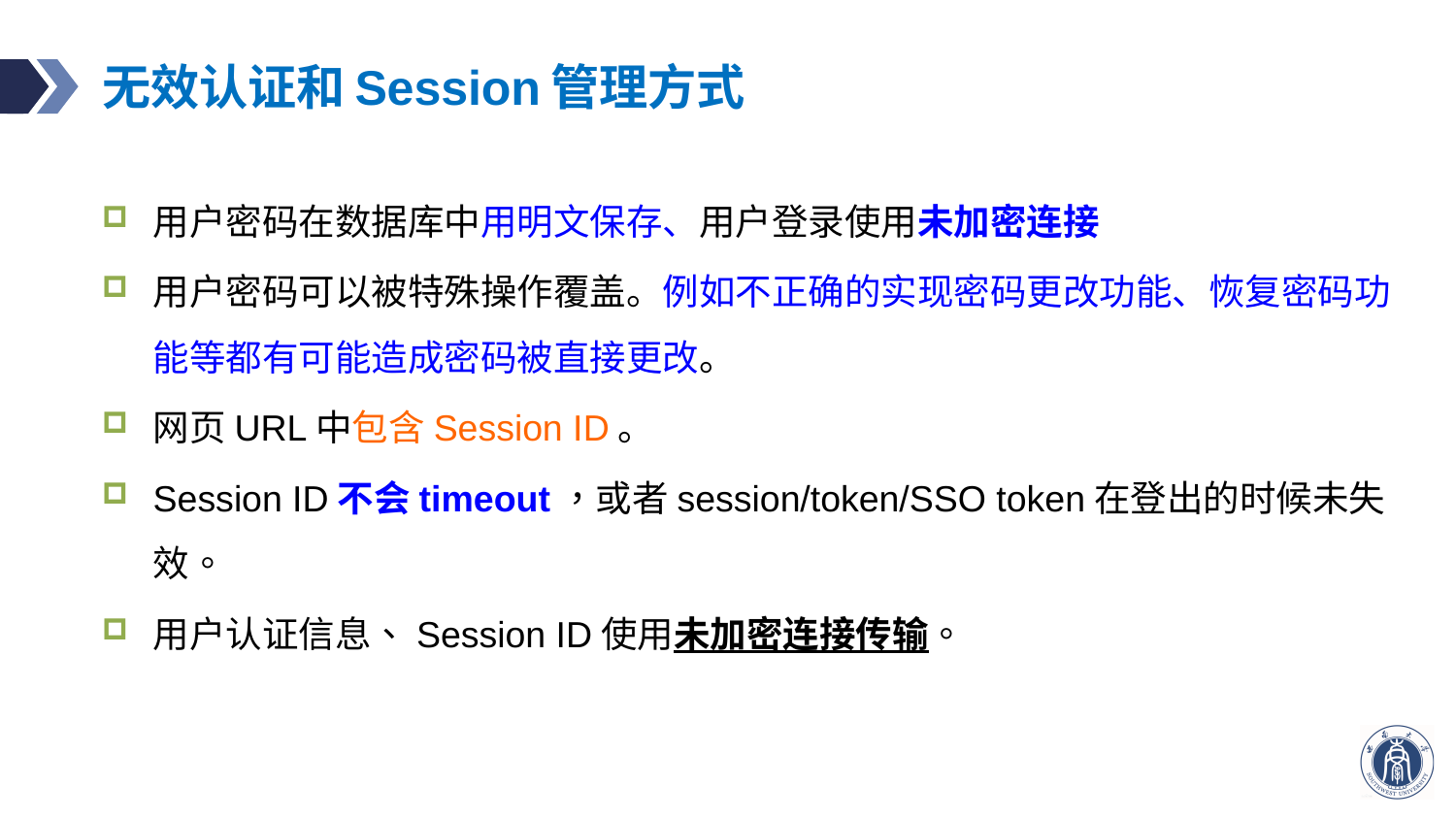

# 无效认证和Session管理方式
用户密码在数据库中用明文保存、用户登录使用未加密连接
用户密码可以被特殊操作覆盖。例如不正确的实现密码更改功能、恢复密码功能等都有可能造成密码被直接更改。
网页URL中包含Session ID。
Session ID不会timeout，或者session/token/SSO token在登出的时候未失效。
用户认证信息、Session ID使用未加密连接传输。